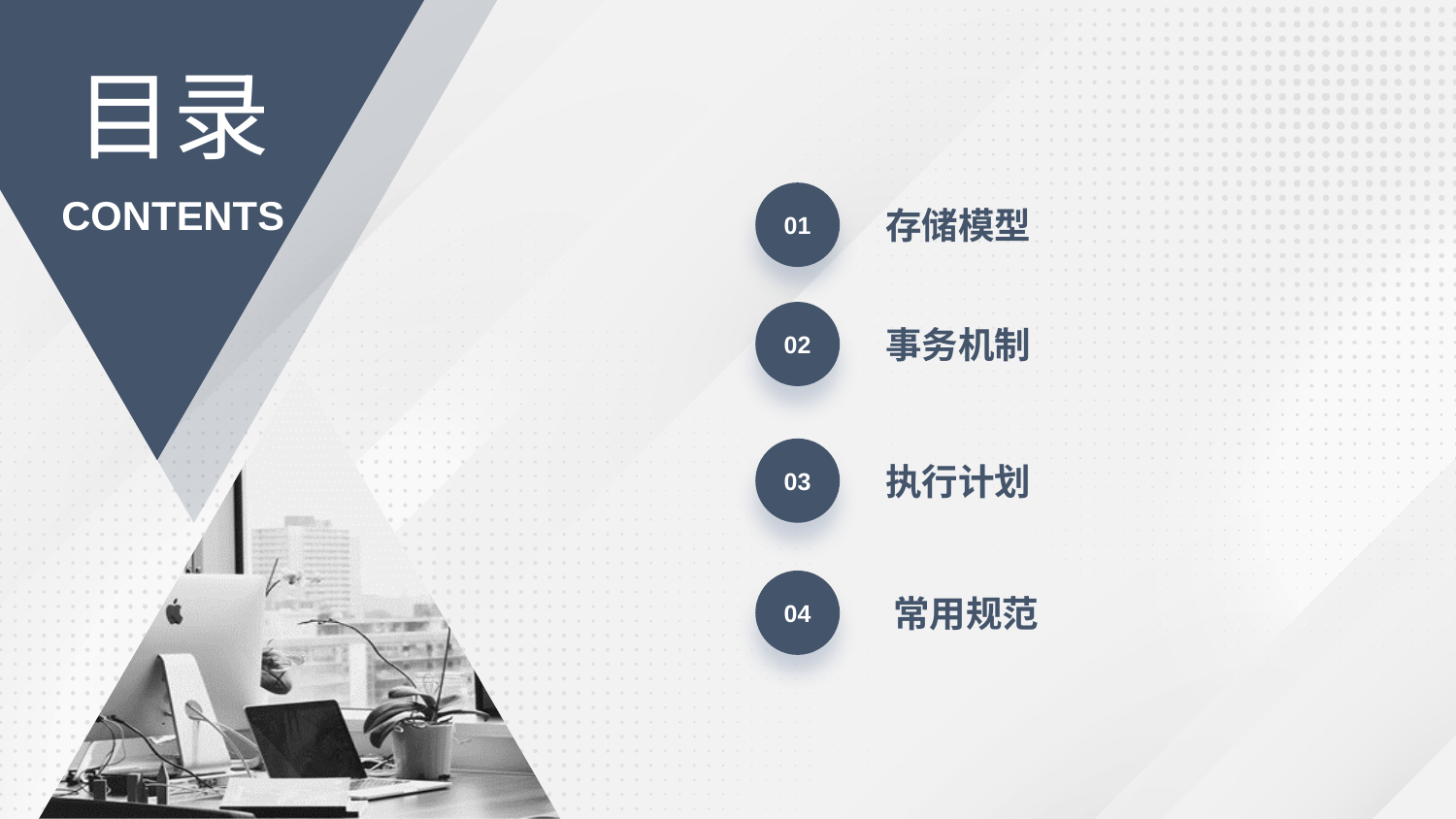

目录
01
CONTENTS
存储模型
02
事务机制

03
执行计划
04
常用规范